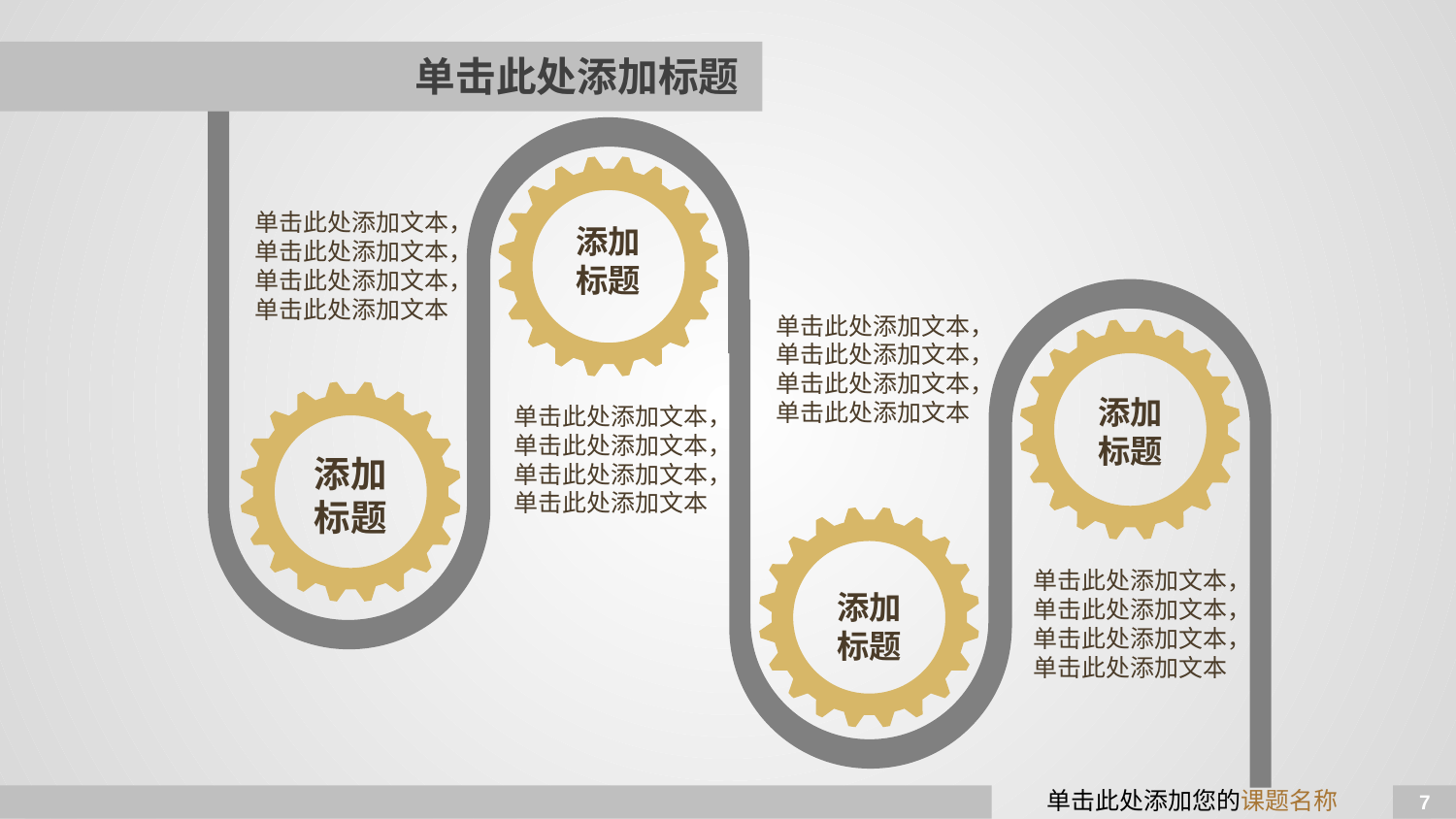

# 单击此处添加标题

单击此处添加文本，单击此处添加文本，单击此处添加文本，单击此处添加文本
添加
标题
单击此处添加文本，单击此处添加文本，单击此处添加文本，单击此处添加文本

添加
标题
单击此处添加文本，单击此处添加文本，单击此处添加文本，单击此处添加文本
添加
标题

单击此处添加文本，单击此处添加文本，单击此处添加文本，单击此处添加文本
添加
标题